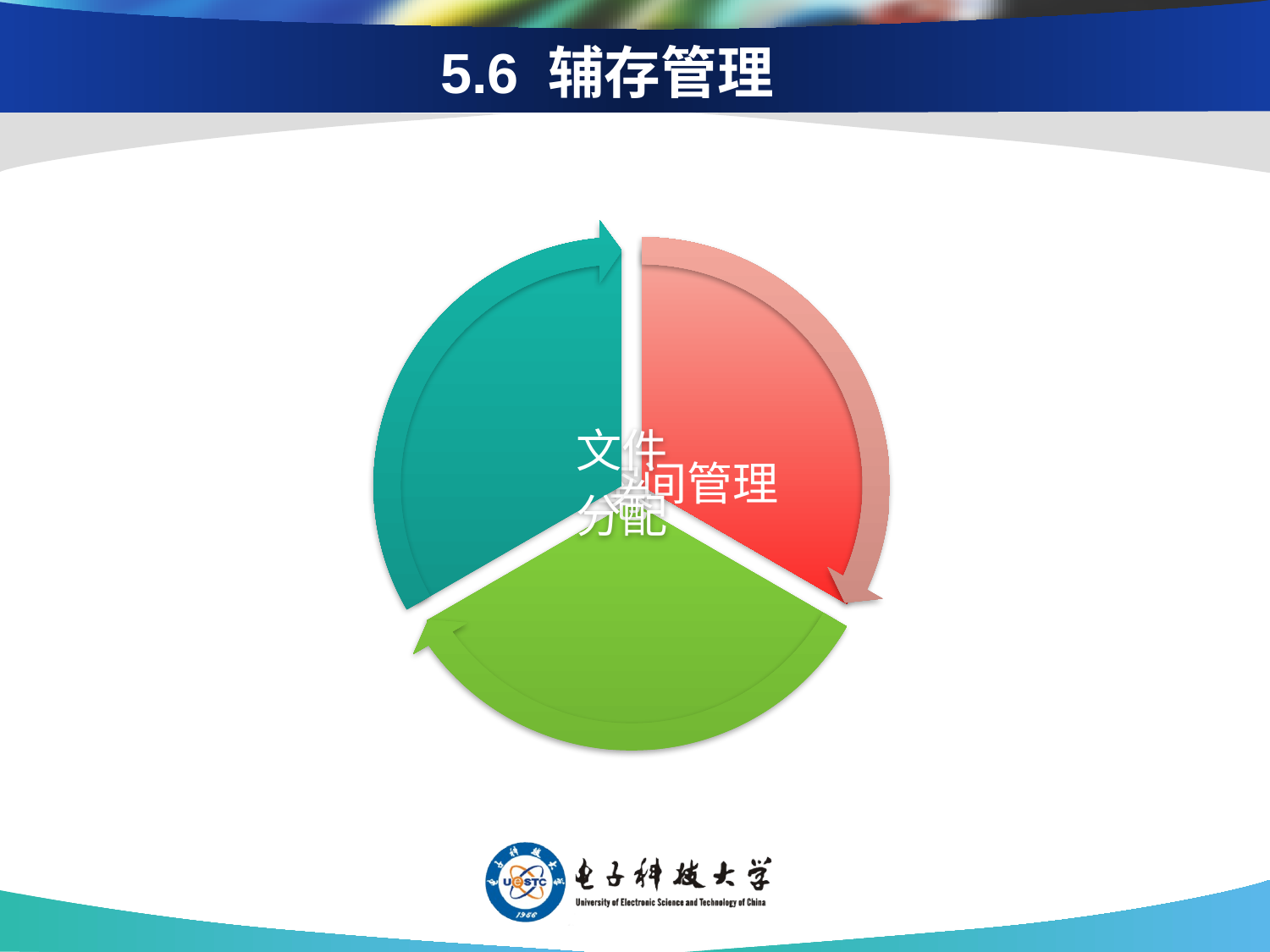

# 5.6 辅存管理
空闲空间管理
卷
文件
分配